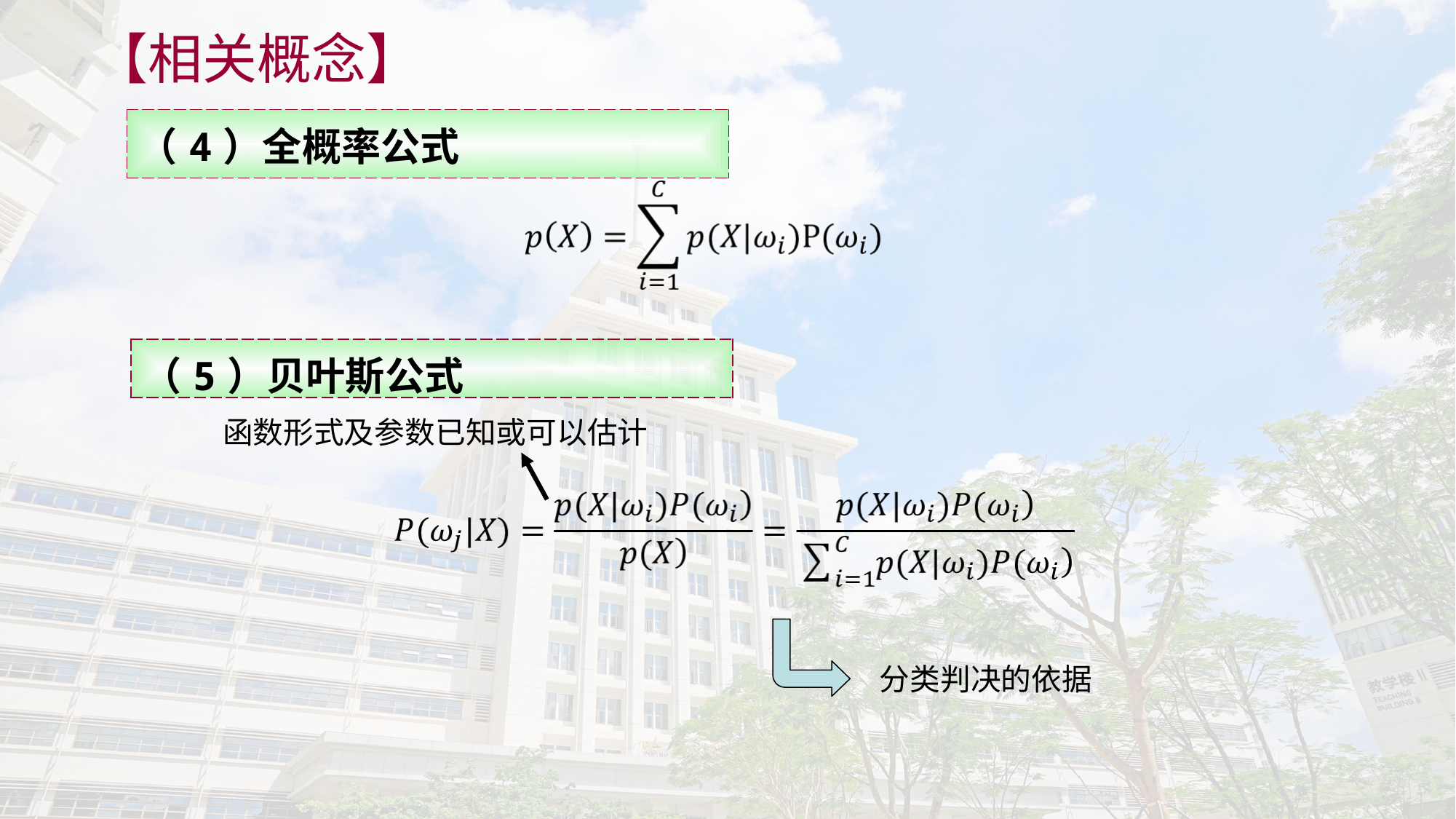

【相关概念】
| （4）全概率公式 |
| --- |

| （5）贝叶斯公式 |
| --- |
函数形式及参数已知或可以估计

分类判决的依据